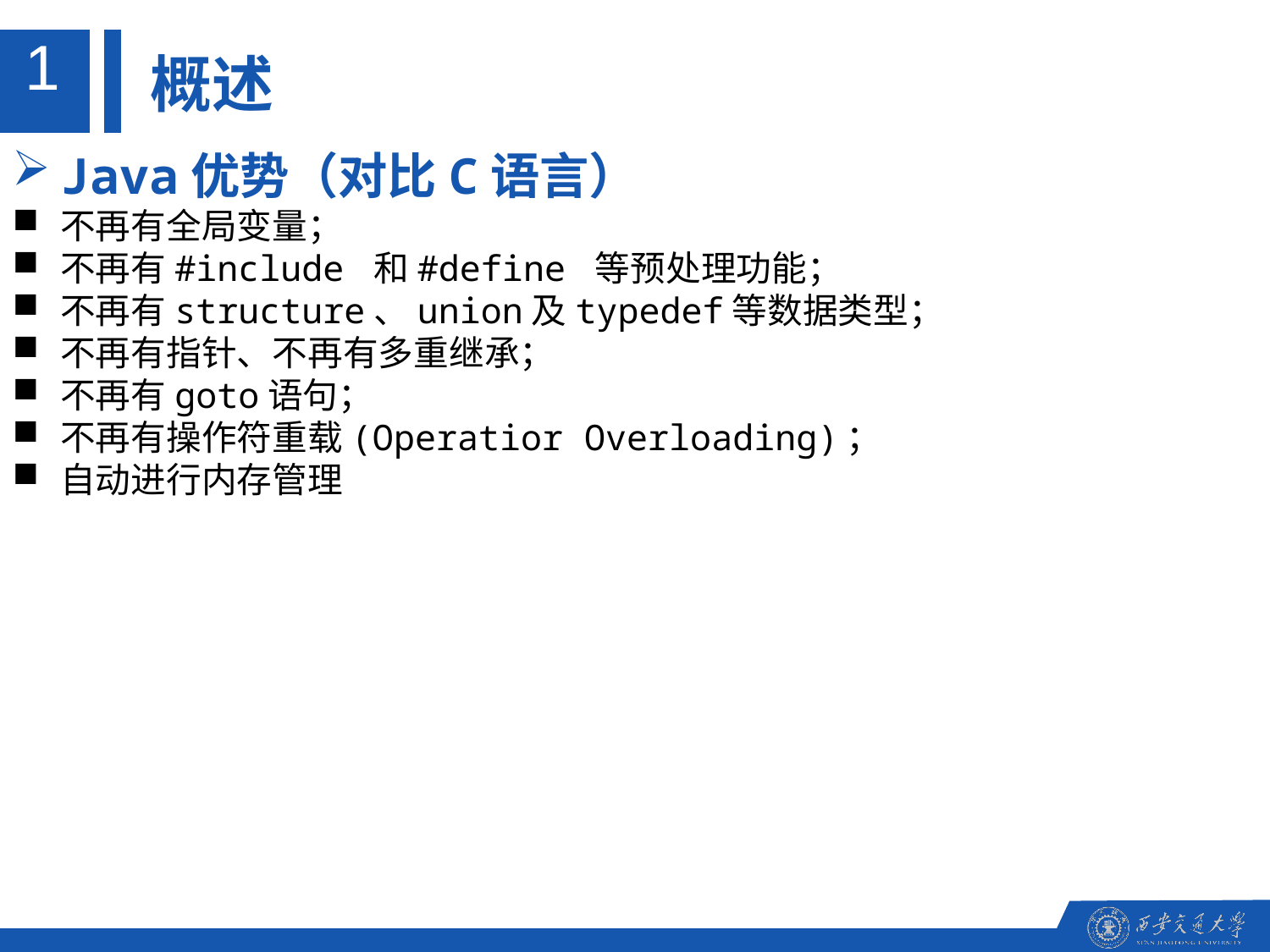

1
概述
Java优势（对比C语言）
不再有全局变量；
不再有#include 和#define 等预处理功能；
不再有structure、union及typedef等数据类型；
不再有指针、不再有多重继承；
不再有goto语句；
不再有操作符重载(Operatior Overloading)；
自动进行内存管理